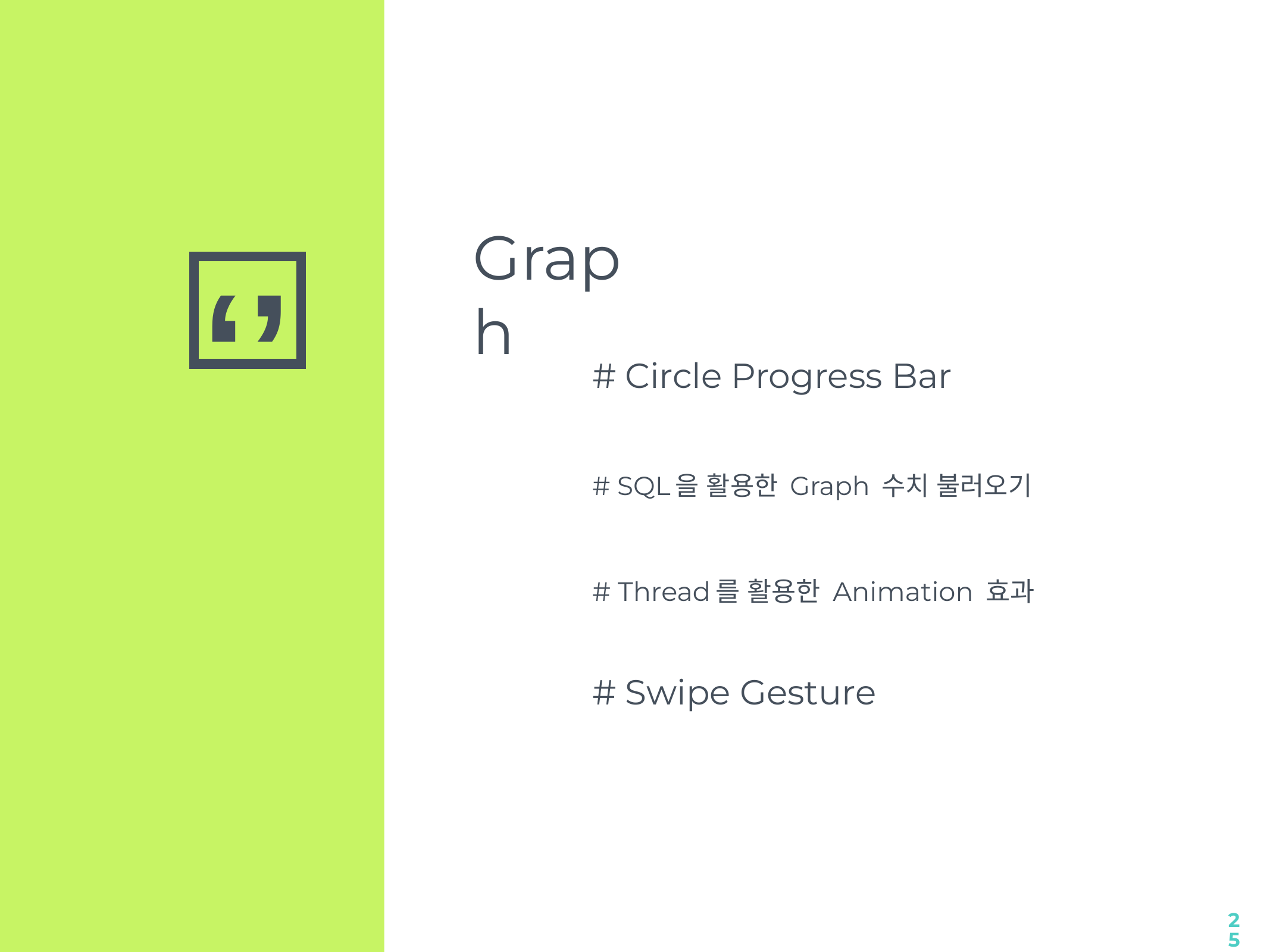

Graph
# Circle Progress Bar
# SQL을 활용한 Graph 수치 불러오기
# Thread를 활용한 Animation 효과
# Swipe Gesture
25